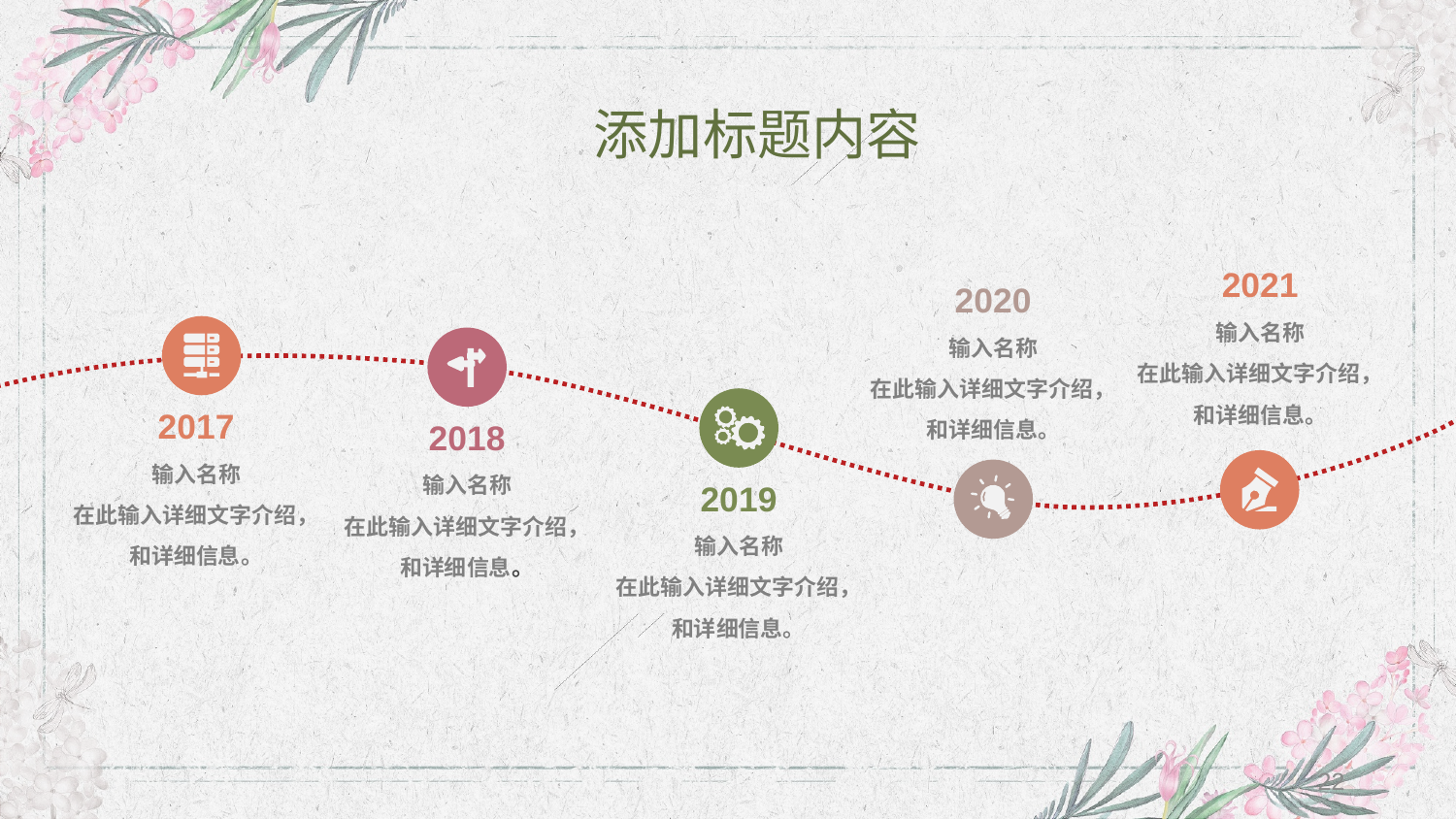

添加标题内容
2021
输入名称
在此输入详细文字介绍，
和详细信息。
2020
输入名称
在此输入详细文字介绍，
和详细信息。

2017
输入名称
在此输入详细文字介绍，
和详细信息。
2018
输入名称
在此输入详细文字介绍，
和详细信息。

2019
输入名称
在此输入详细文字介绍，
和详细信息。